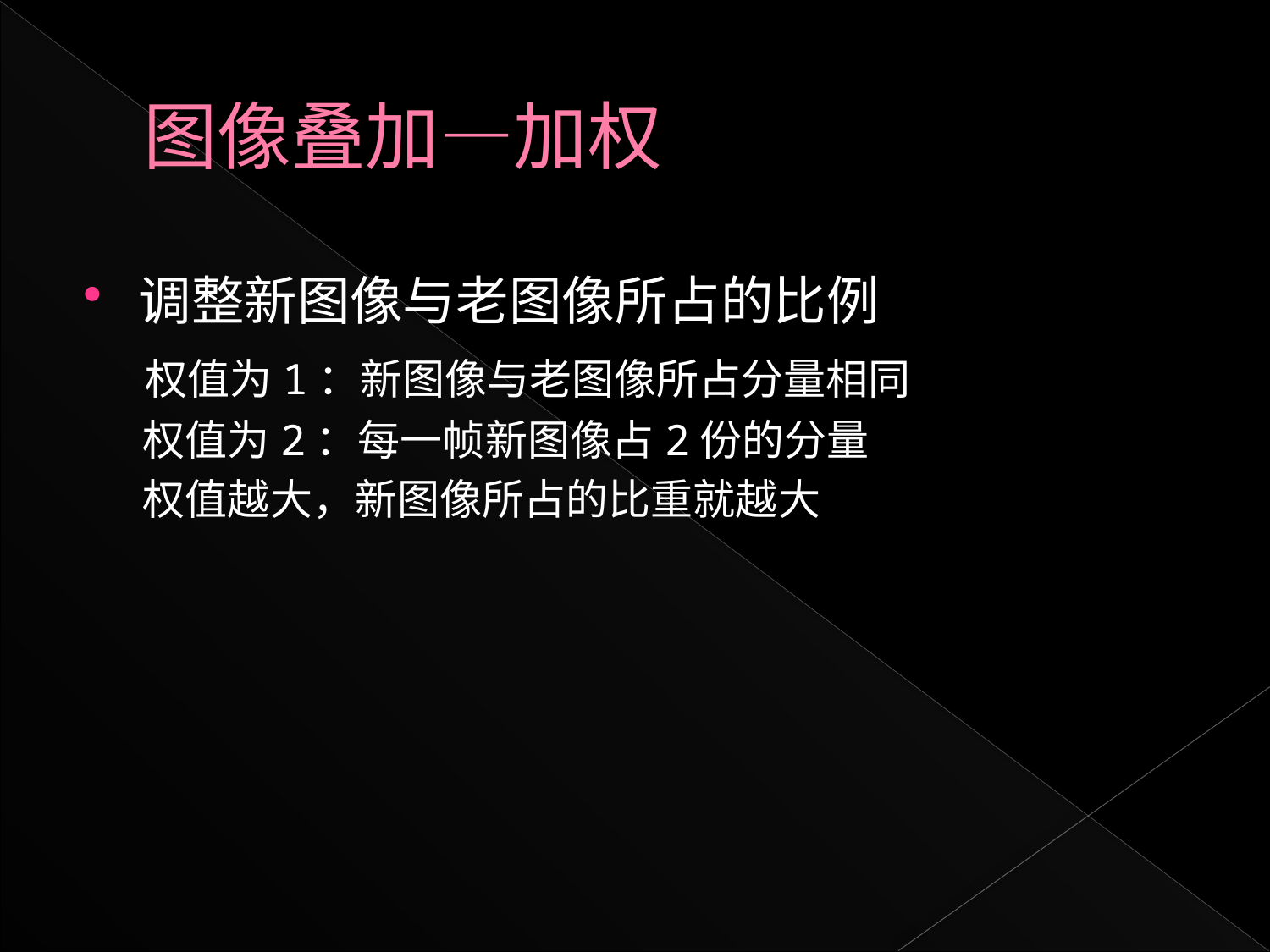

# 图像叠加—加权
调整新图像与老图像所占的比例
    权值为1：新图像与老图像所占分量相同
     权值为2：每一帧新图像占2份的分量
     权值越大，新图像所占的比重就越大